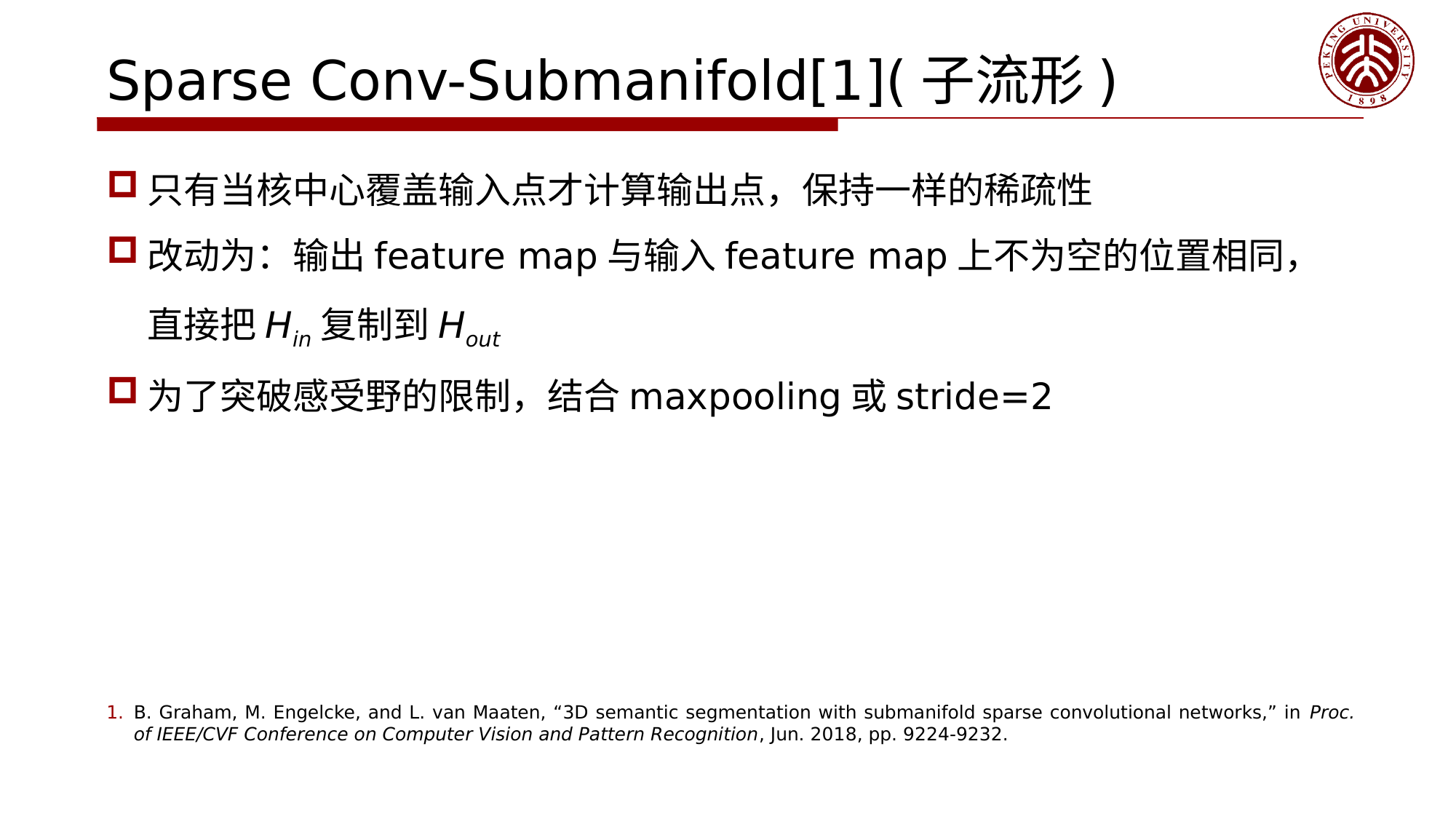

# Sparse Conv-Submanifold[1](子流形)
只有当核中心覆盖输入点才计算输出点，保持一样的稀疏性
改动为：输出feature map与输入feature map上不为空的位置相同，直接把Hin复制到Hout
为了突破感受野的限制，结合maxpooling或stride=2
B. Graham, M. Engelcke, and L. van Maaten, “3D semantic segmentation with submanifold sparse convolutional networks,” in Proc. of IEEE/CVF Conference on Computer Vision and Pattern Recognition, Jun. 2018, pp. 9224-9232.